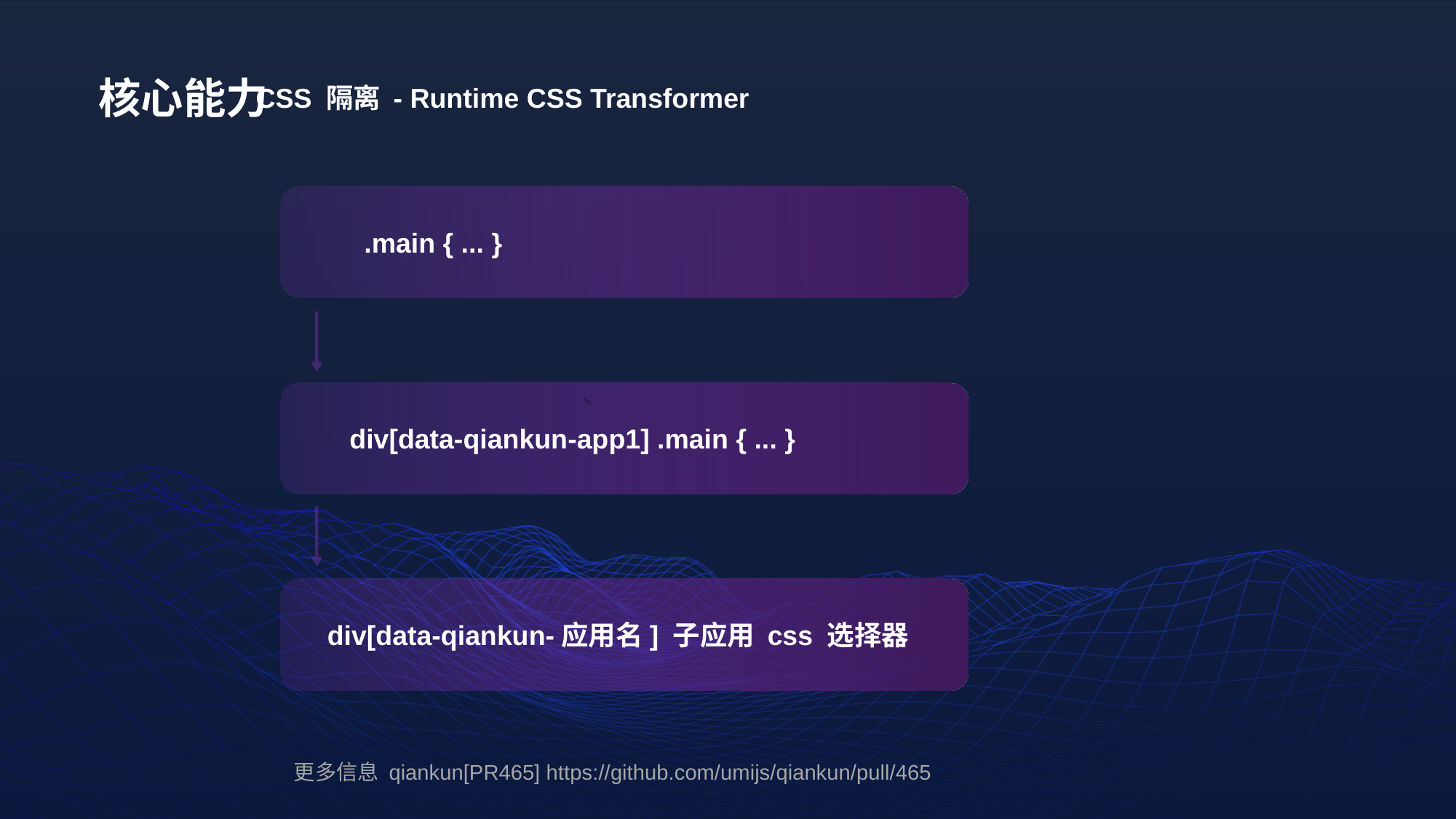

核心能力
CSS 隔离 - Runtime CSS Transformer

.main { ... }
、

div[data-qiankun-app1] .main { ... }

div[data-qiankun-应用名] 子应用 css 选择器
更多信息 qiankun[PR465] https://github.com/umijs/qiankun/pull/465